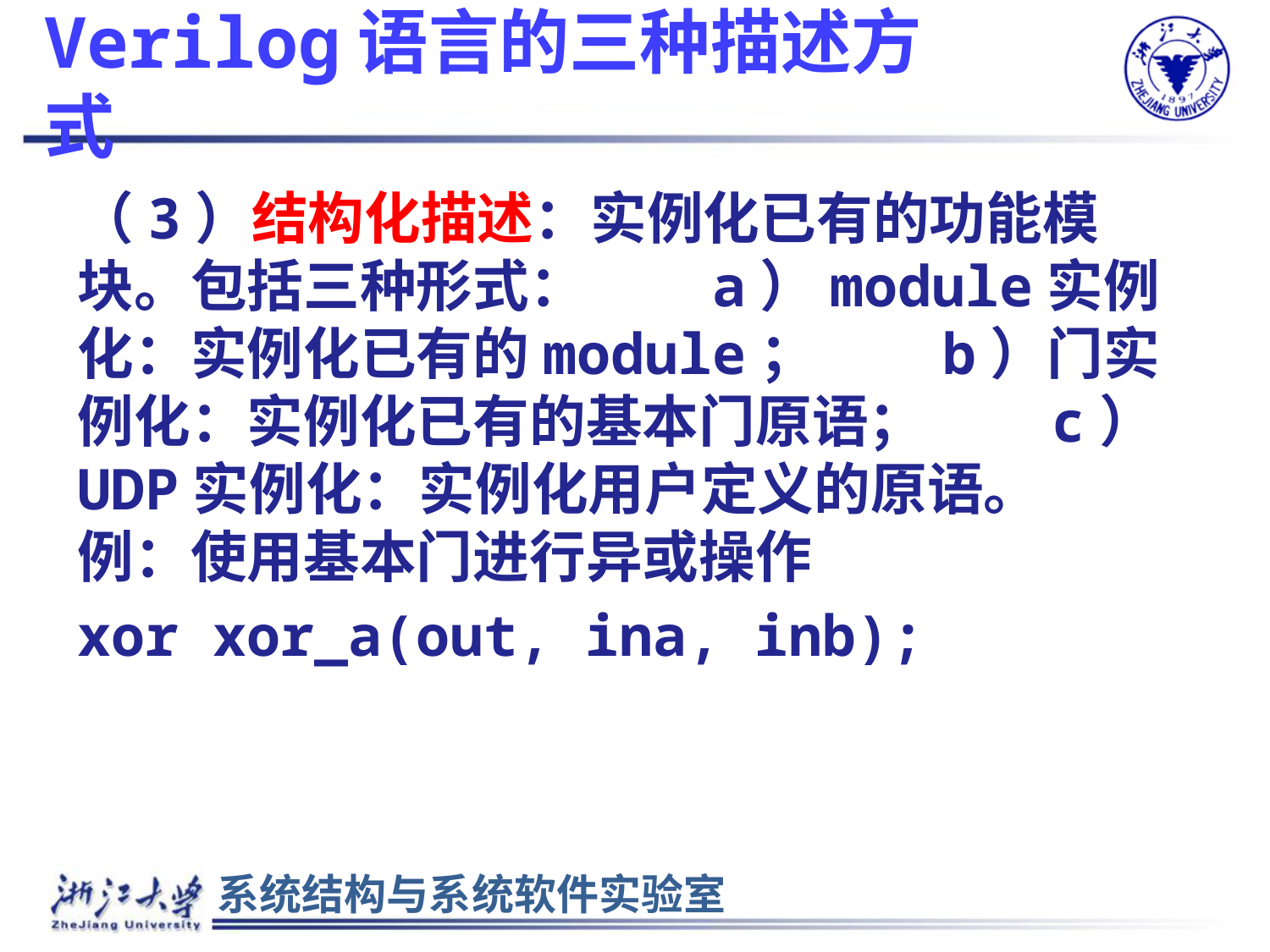

# Verilog语言的三种描述方式
（3）结构化描述：实例化已有的功能模块。包括三种形式：　　a）module实例化：实例化已有的module；　　b）门实例化：实例化已有的基本门原语；　　c）UDP实例化：实例化用户定义的原语。　　例：使用基本门进行异或操作
xor xor_a(out, ina, inb);